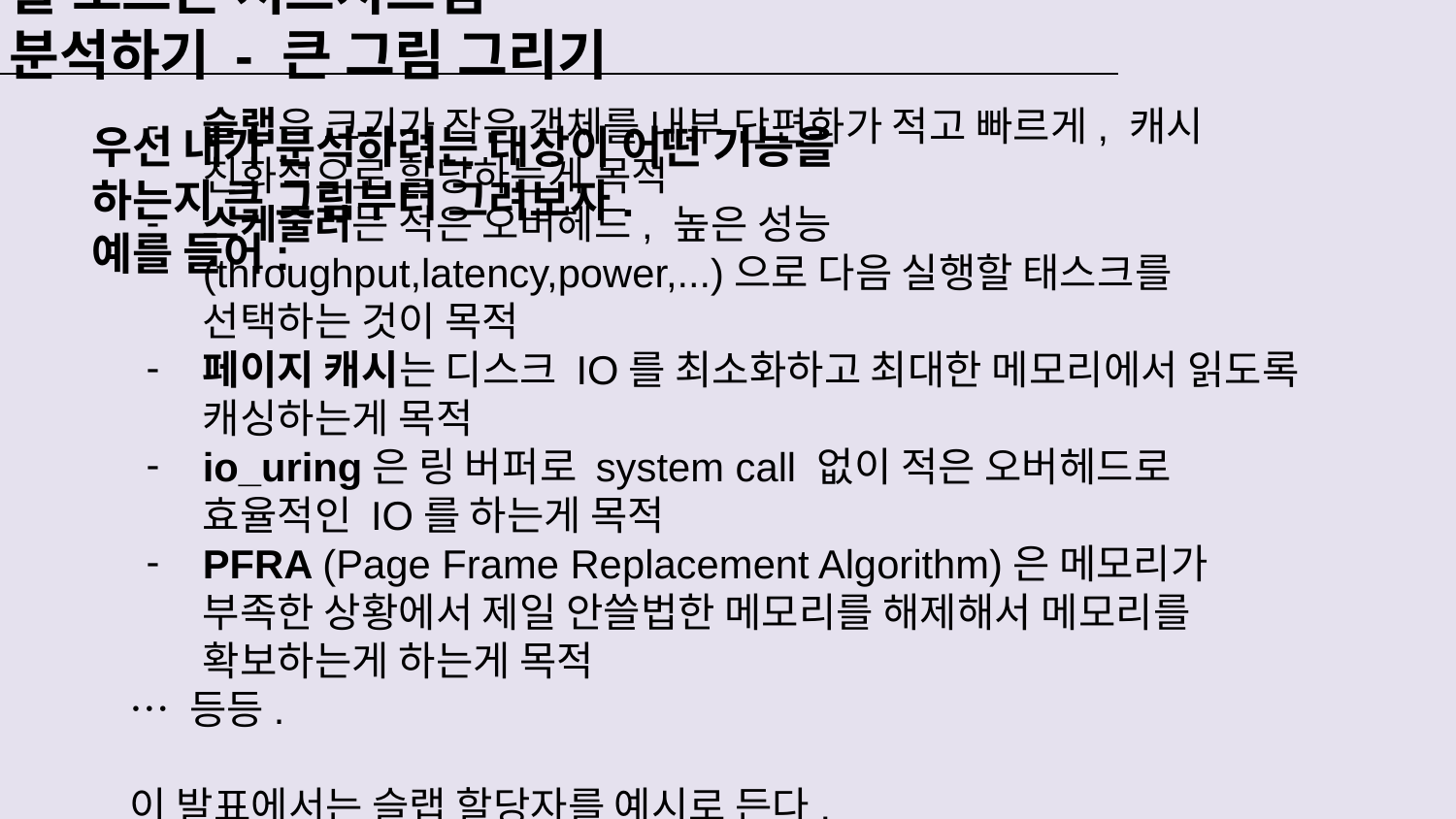

# 잘 모르는 서브시스템 분석하기 - 큰 그림 그리기
우선 내가 분석하려는 대상이 어떤 기능을 하는지 큰 그림부터 그려보자.
예를 들어:

슬랩은 크기가 작은 객체를 내부 단편화가 적고 빠르게, 캐시 친화적으로 할당하는게 목적
스케줄러는 적은 오버헤드, 높은 성능(throughput,latency,power,...)으로 다음 실행할 태스크를 선택하는 것이 목적
페이지 캐시는 디스크 IO를 최소화하고 최대한 메모리에서 읽도록 캐싱하는게 목적
io_uring은 링 버퍼로 system call 없이 적은 오버헤드로 효율적인 IO를 하는게 목적
PFRA (Page Frame Replacement Algorithm)은 메모리가 부족한 상황에서 제일 안쓸법한 메모리를 해제해서 메모리를 확보하는게 하는게 목적
… 등등.
이 발표에서는 슬랩 할당자를 예시로 든다.